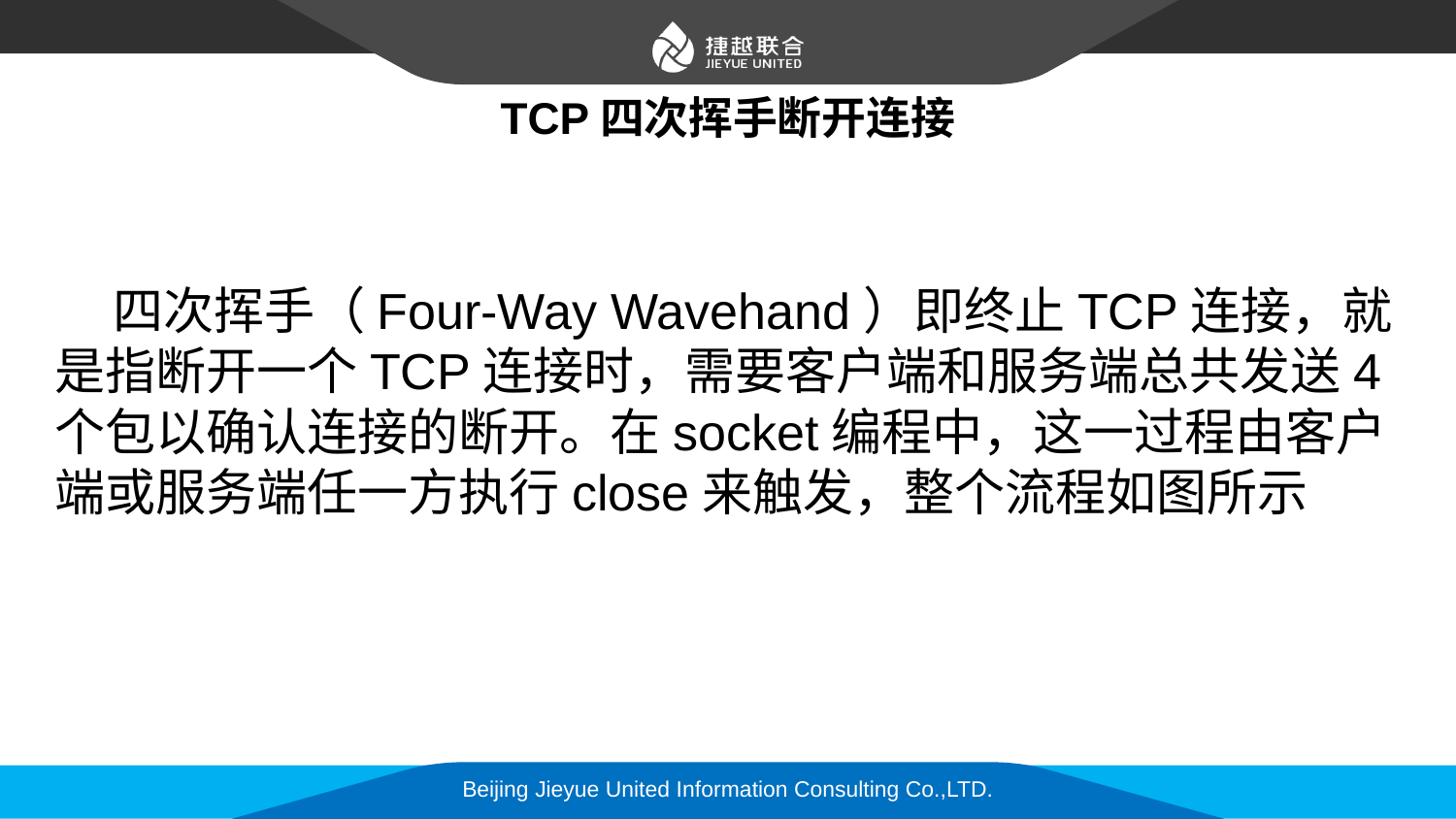

# TCP四次挥手断开连接
    四次挥手（Four-Way Wavehand）即终止TCP连接，就是指断开一个TCP连接时，需要客户端和服务端总共发送4个包以确认连接的断开。在socket编程中，这一过程由客户端或服务端任一方执行close来触发，整个流程如图所示